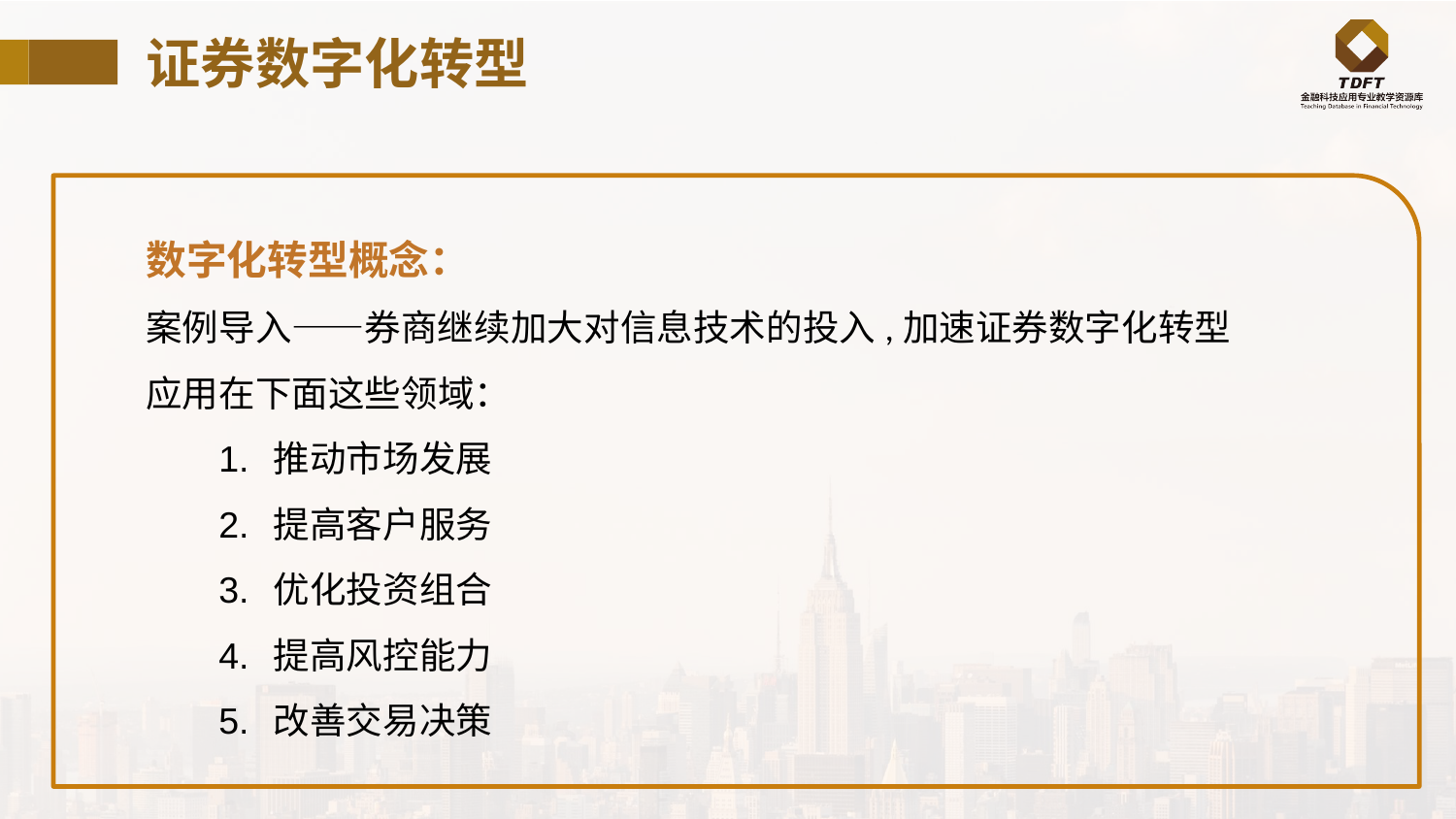

# 证券数字化转型

数字化转型概念：
案例导入——券商继续加大对信息技术的投入,加速证券数字化转型
应用在下面这些领域：
推动市场发展
提高客户服务
优化投资组合
提高风控能力
改善交易决策